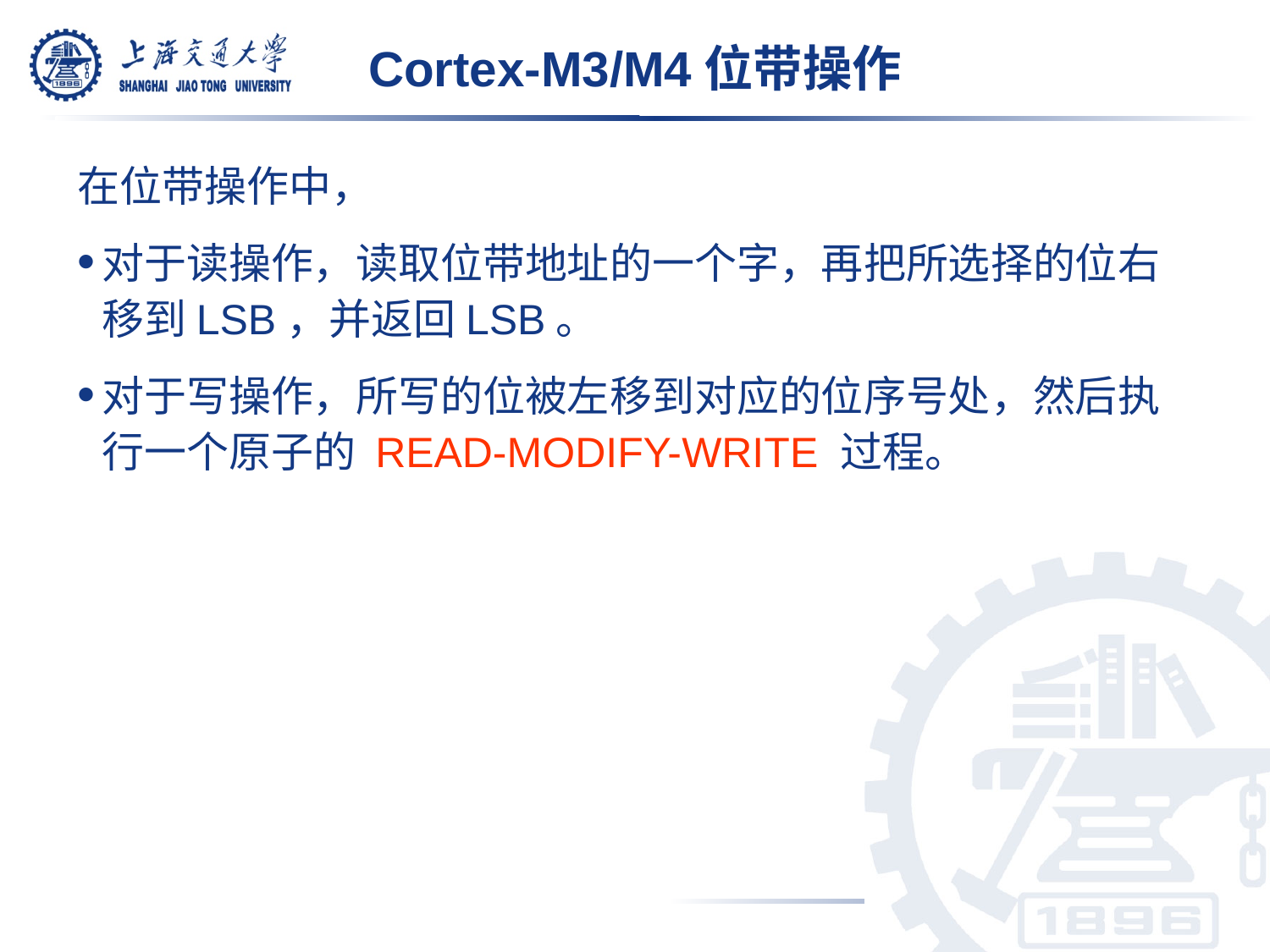

Cortex-M3/M4位带操作
在位带操作中，
对于读操作，读取位带地址的一个字，再把所选择的位右移到LSB，并返回LSB。
对于写操作，所写的位被左移到对应的位序号处，然后执行一个原子的 READ-MODIFY-WRITE 过程。